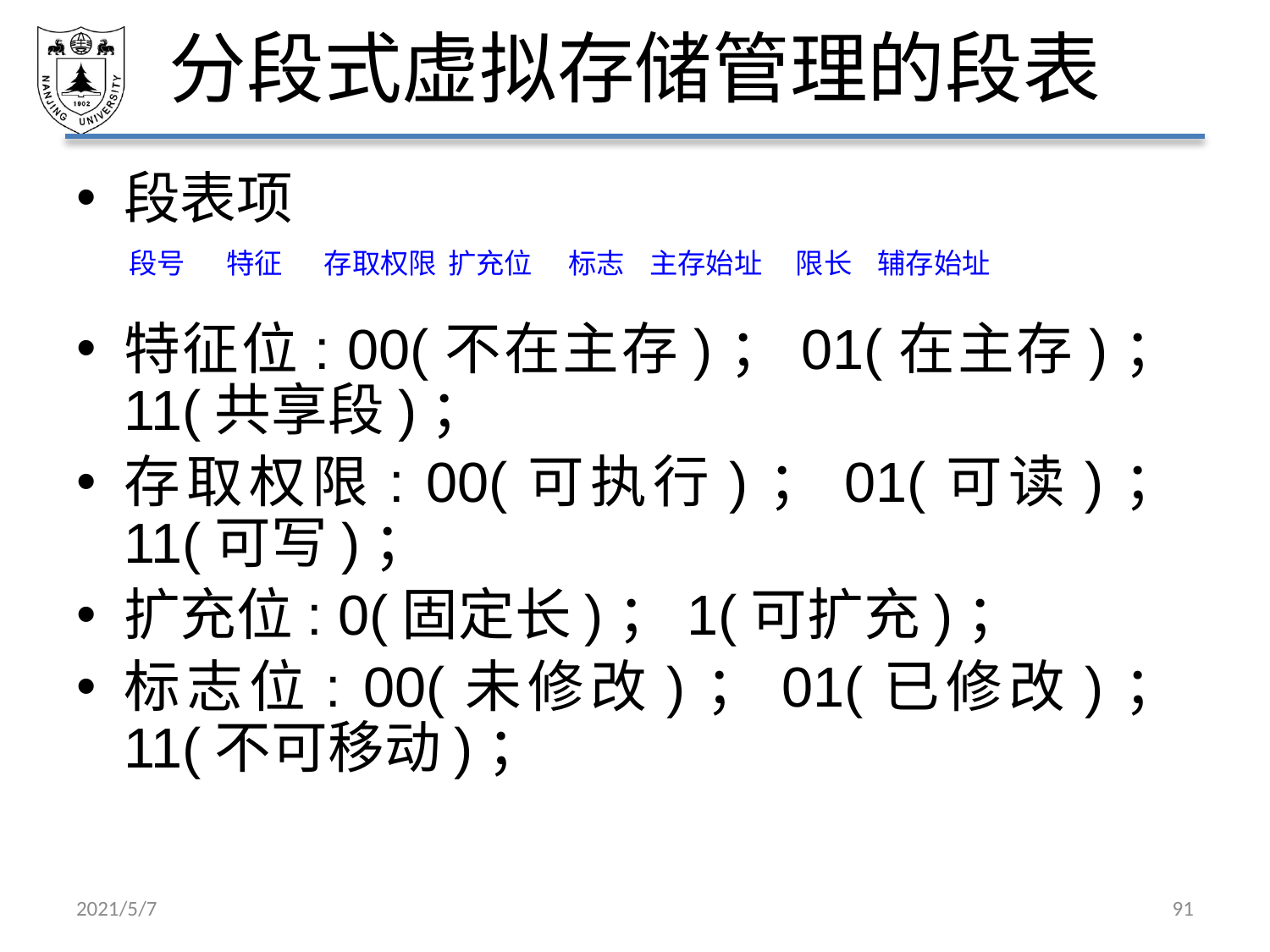

# 分段式虚拟存储管理的段表
段表项

特征位: 00(不在主存)；01(在主存)；11(共享段)；
存取权限: 00(可执行)；01(可读)；11(可写)；
扩充位: 0(固定长)；1(可扩充)；
标志位: 00(未修改)；01(已修改)；11(不可移动)；

段号
特征
扩充位
标志
主存始址
限长
辅存始址
存取权限
2021/5/7
91